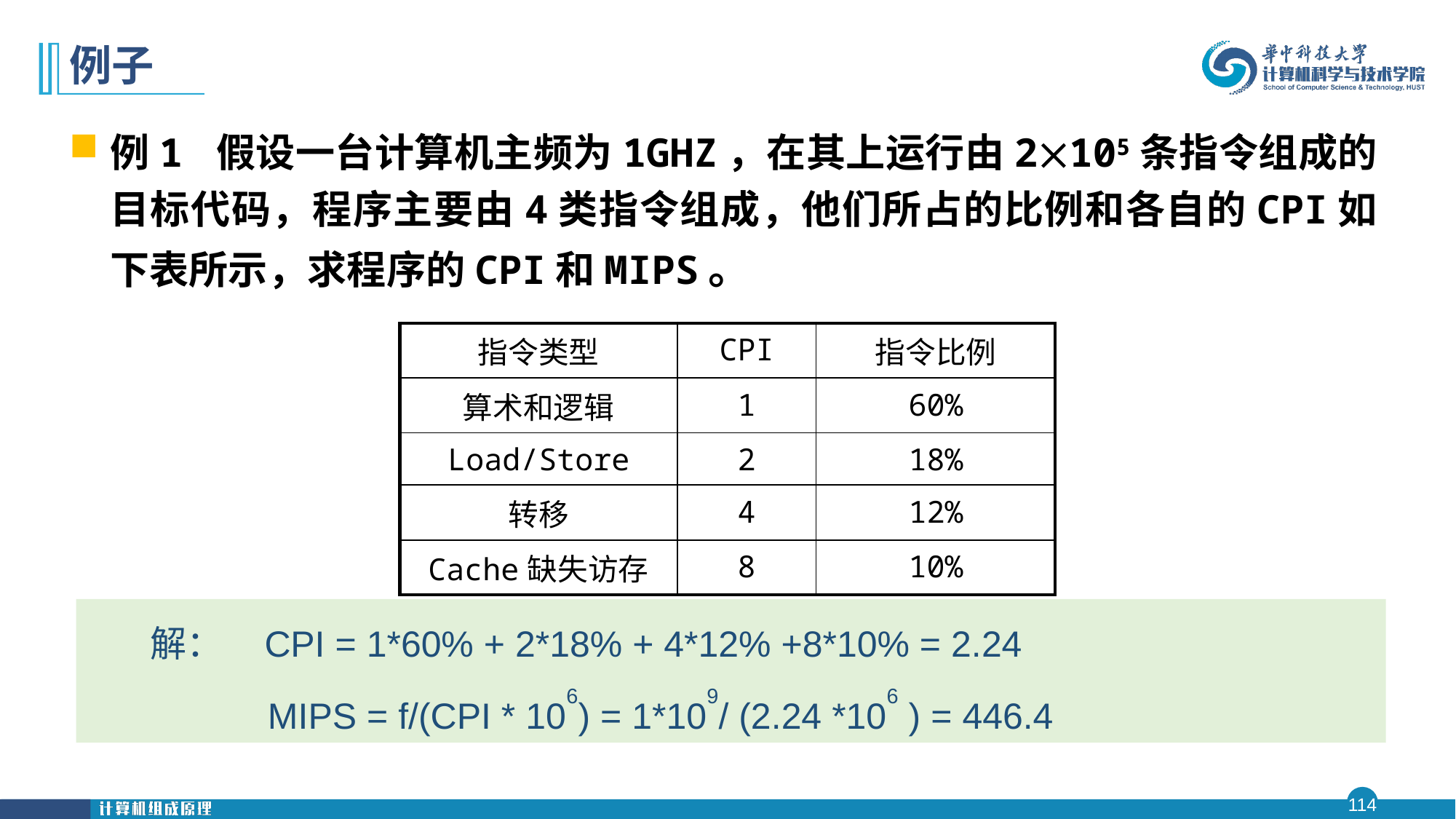

# 例子
例1 假设一台计算机主频为1GHZ，在其上运行由2×105条指令组成的目标代码，程序主要由4类指令组成，他们所占的比例和各自的CPI如下表所示，求程序的CPI和MIPS。

| 指令类型 | CPI | 指令比例 |
| --- | --- | --- |
| 算术和逻辑 | 1 | 60% |
| Load/Store | 2 | 18% |
| 转移 | 4 | 12% |
| Cache缺失访存 | 8 | 10% |

       解：    CPI = 1*60% + 2*18% + 4*12% +8*10% = 2.24
                  MIPS = f/(CPI * 106) = 1*109/ (2.24 *106 ) = 446.4